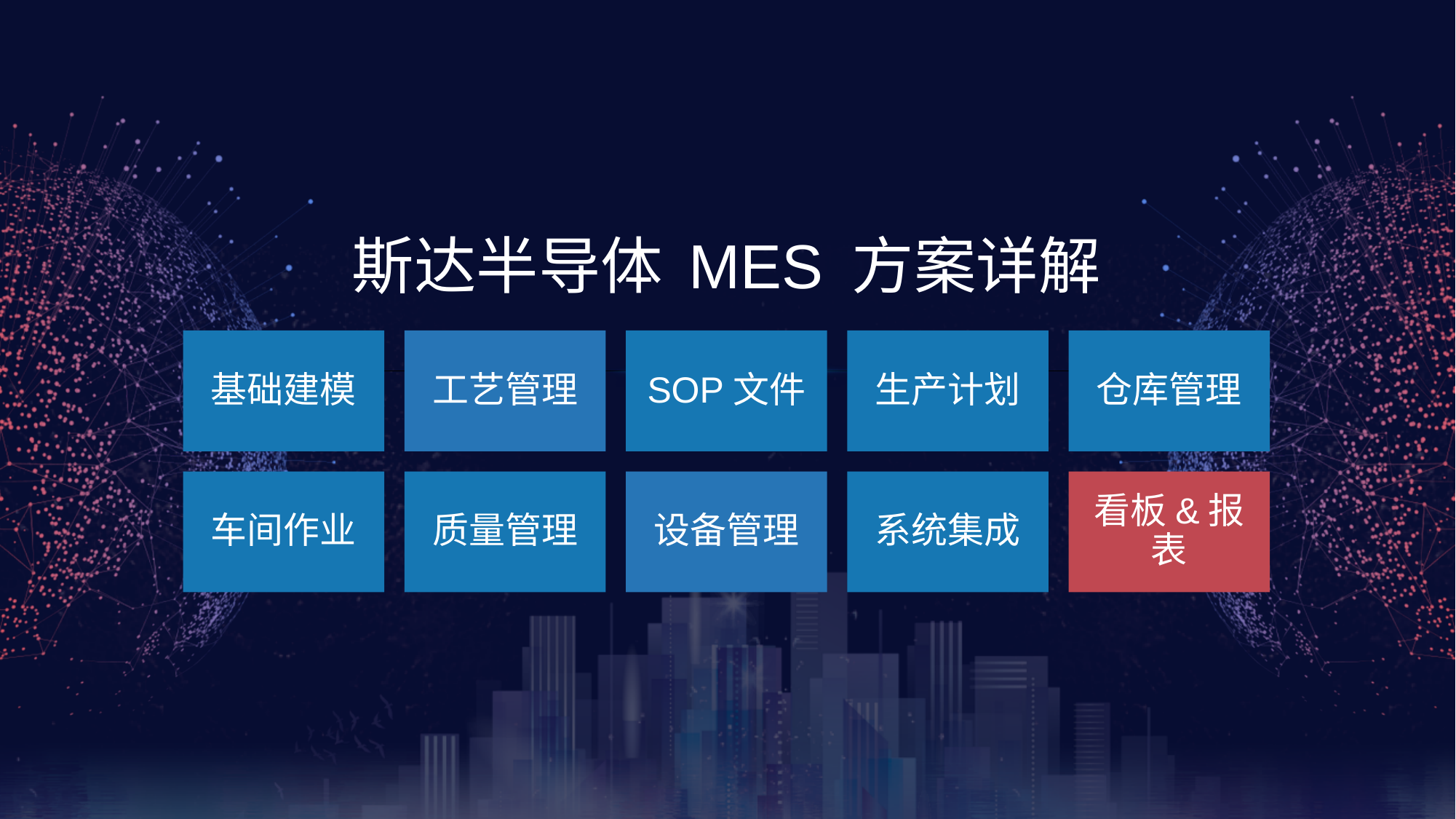

斯达半导体 MES 方案详解
基础建模
工艺管理
SOP文件
生产计划
仓库管理
车间作业
质量管理
设备管理
系统集成
看板&报表